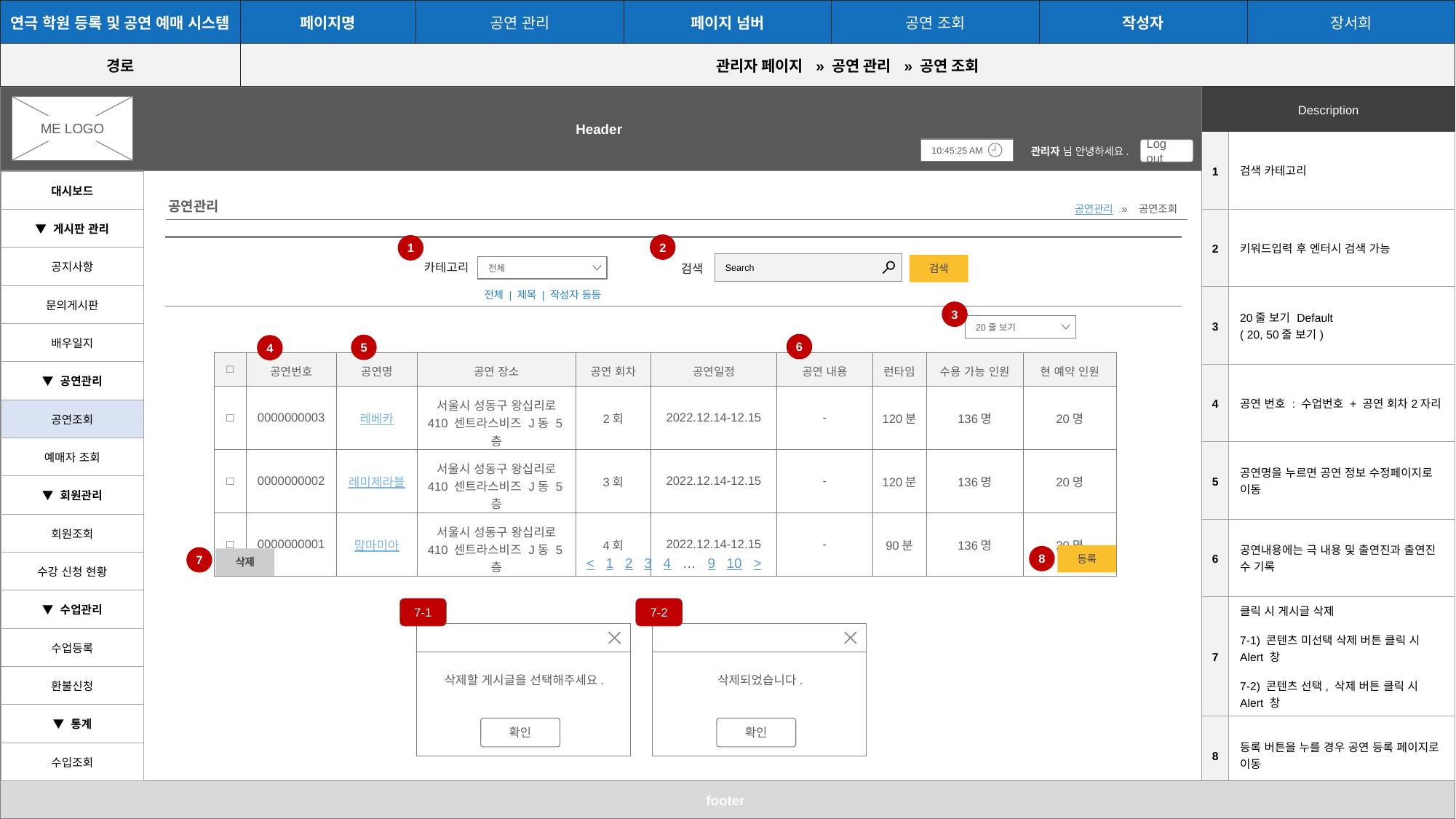

| 연극 학원 등록 및 공연 예매 시스템 | 페이지명 | 공연 관리 | 페이지 넘버 | 공연 조회 | 작성자 | 장서희 |
| --- | --- | --- | --- | --- | --- | --- |
| 경로 | 관리자 페이지 » 공연 관리 » 공연 조회 |  |  |  |  |  |
Header
| Description |
| --- |

ME LOGO
| 1 | 검색 카테고리 |
| --- | --- |
| 2 | 키워드입력 후 엔터시 검색 가능 |
| 3 | 20줄 보기 Default ( 20, 50줄 보기) |
| 4 | 공연 번호 : 수업번호 + 공연 회차2자리 |
| 5 | 공연명을 누르면 공연 정보 수정페이지로 이동 |
| 6 | 공연내용에는 극 내용 및 출연진과 출연진 수 기록 |
| 7 | 클릭 시 게시글 삭제 7-1) 콘텐츠 미선택 삭제 버튼 클릭 시 Alert 창 7-2) 콘텐츠 선택, 삭제 버튼 클릭 시 Alert 창 |
| 8 | 등록 버튼을 누를 경우 공연 등록 페이지로 이동 |
10:45:25 AM

관리자 님 안녕하세요.
Log out

| 대시보드 |
| --- |
| ▼ 게시판 관리 |
| 공지사항 |
| 문의게시판 |
| 배우일지 |
| ▼ 공연관리 |
| 공연조회 |
| 예매자 조회 |
| ▼ 회원관리 |
| 회원조회 |
| 수강 신청 현황 |
| ▼ 수업관리 |
| 수업등록 |
| 환불신청 |
| ▼ 통계 |
| 수입조회 |
공연관리
공연관리  »   공연조회
2
1
Search

검색
카테고리
전체

검색
전체 | 제목 | 작성자 등등
3
20줄 보기

6
5
4
| □ | 공연번호 | 공연명 | 공연 장소 | 공연 회차 | 공연일정 | 공연 내용 | 런타임 | 수용 가능 인원 | 현 예약 인원 |
| --- | --- | --- | --- | --- | --- | --- | --- | --- | --- |
| □ | 0000000003 | 레베카 | 서울시 성동구 왕십리로 410 센트라스비즈 J동 5층 | 2회 | 2022.12.14-12.15 | - | 120분 | 136명 | 20명 |
| □ | 0000000002 | 레미제라블 | 서울시 성동구 왕십리로 410 센트라스비즈 J동 5층 | 3회 | 2022.12.14-12.15 | - | 120분 | 136명 | 20명 |
| □ | 0000000001 | 맘마미아 | 서울시 성동구 왕십리로 410 센트라스비즈 J동 5층 | 4회 | 2022.12.14-12.15 | - | 90분 | 136명 | 20명 |
등록
8
7
삭제
<   1   2   3   4   …   9   10   >
7-1
7-2

삭제할 게시글을 선택해주세요.

확인

삭제되었습니다.

확인
footer